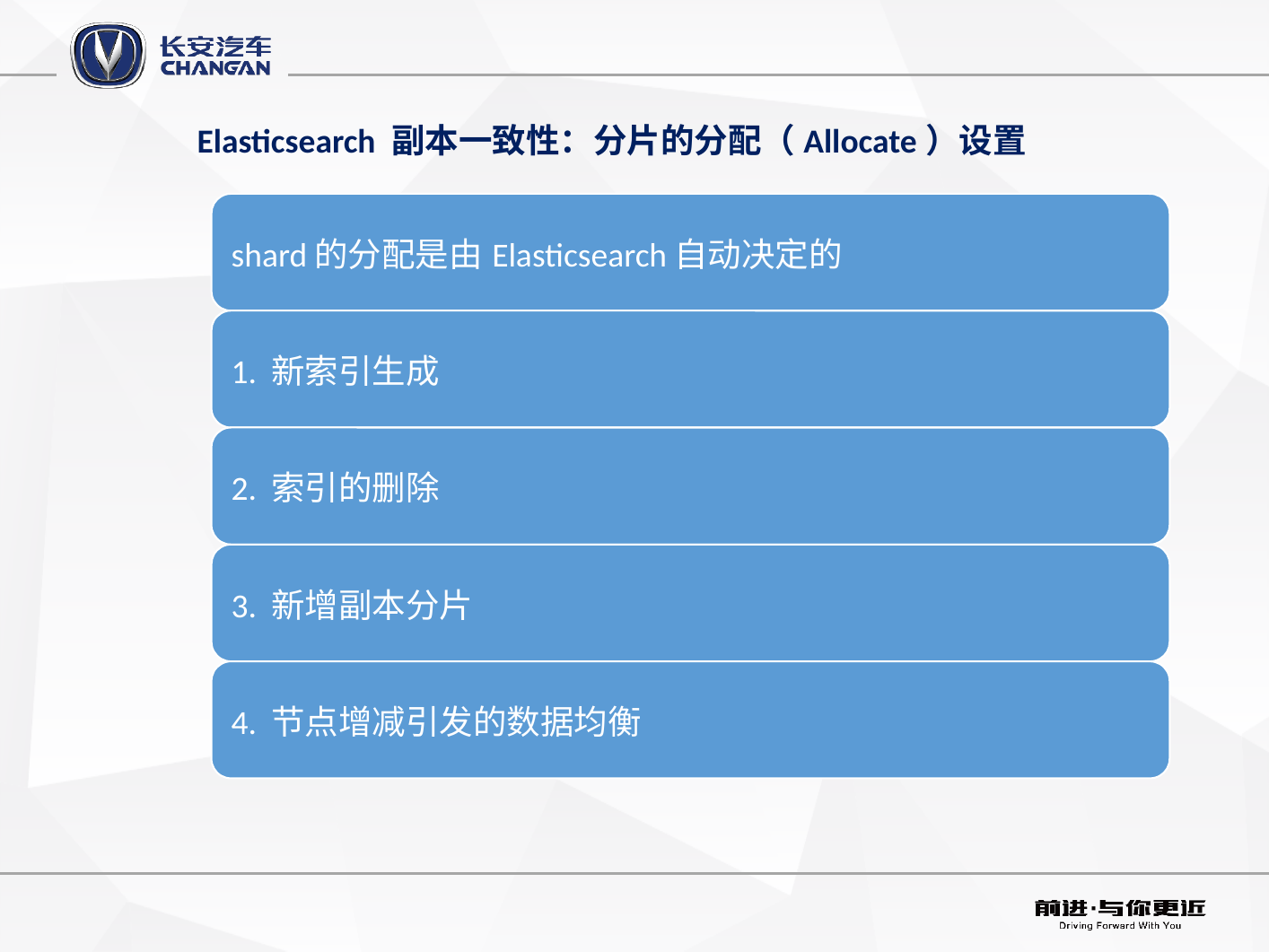

Elasticsearch 副本一致性：分片的分配（Allocate）设置
shard的分配是由Elasticsearch自动决定的
1. 新索引生成
2. 索引的删除
3. 新增副本分片
4. 节点增减引发的数据均衡